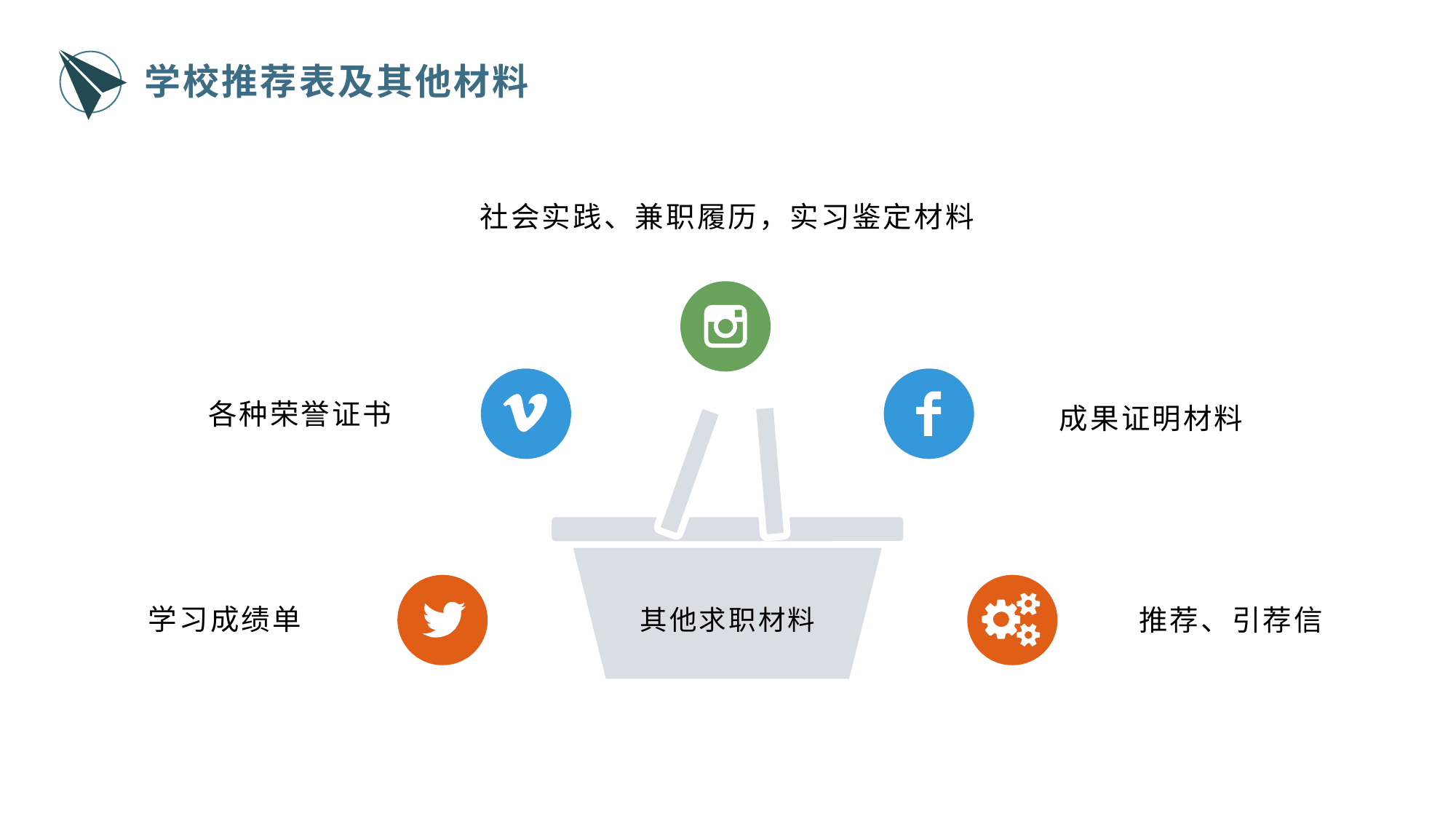

学校推荐表及其他材料
社会实践、兼职履历，实习鉴定材料

其他求职材料

各种荣誉证书
成果证明材料
学习成绩单
推荐、引荐信